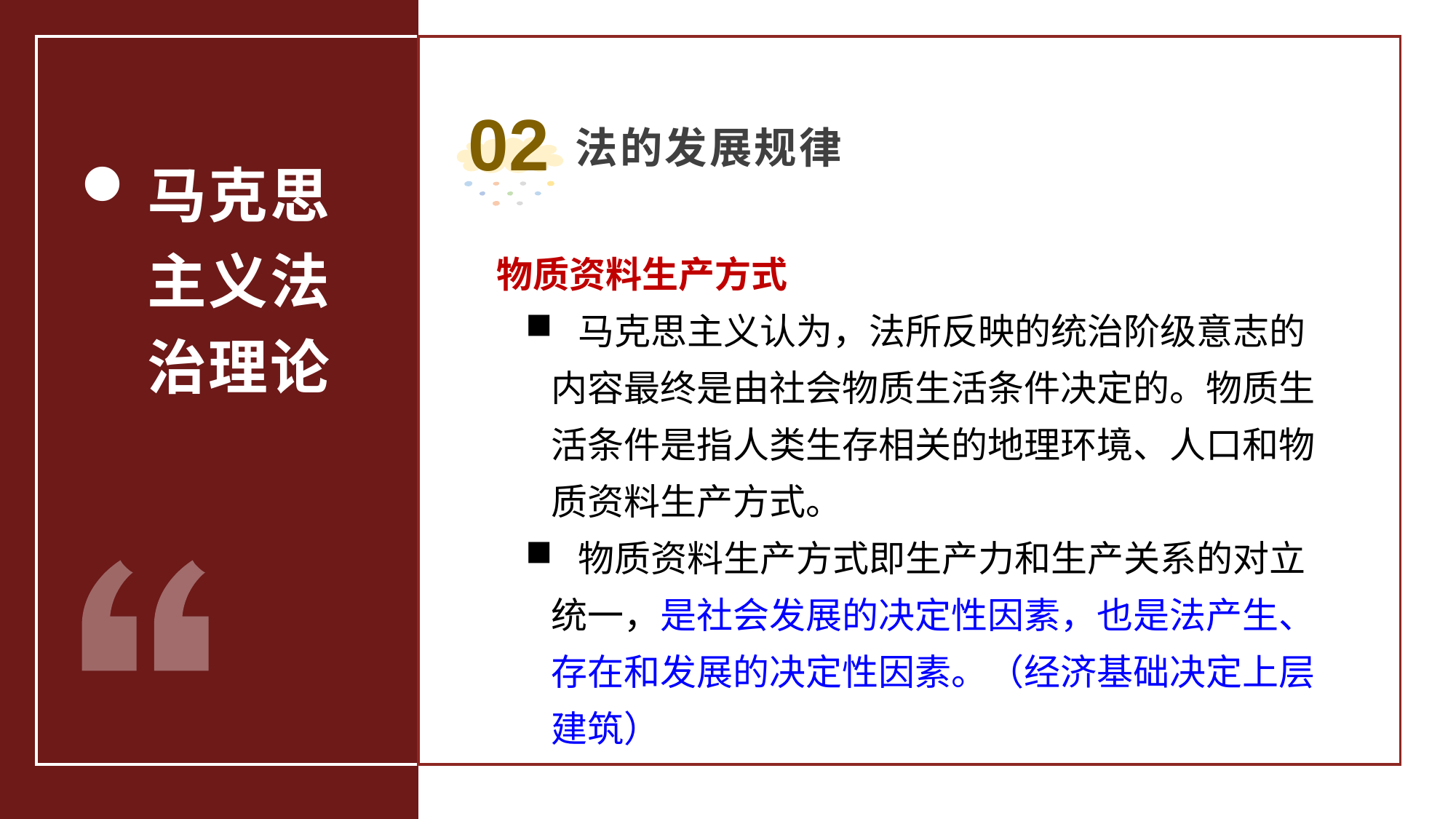

02

法的发展规律
马克思主义法治理论
物质资料生产方式
  马克思主义认为，法所反映的统治阶级意志的内容最终是由社会物质生活条件决定的。物质生活条件是指人类生存相关的地理环境、人口和物质资料生产方式。
  物质资料生产方式即生产力和生产关系的对立统一，是社会发展的决定性因素，也是法产生、存在和发展的决定性因素。（经济基础决定上层建筑）